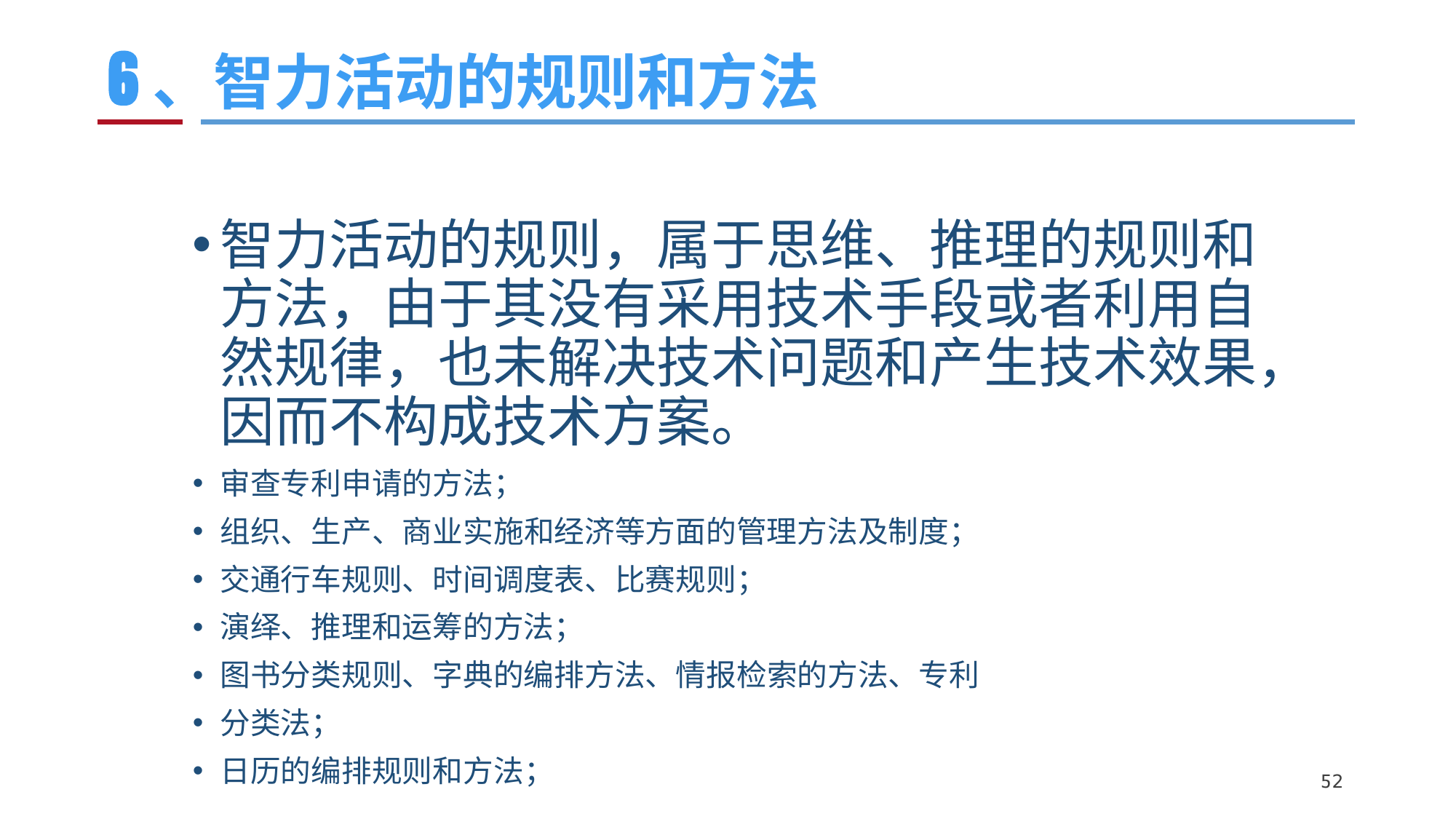

# 6、智力活动的规则和方法
智力活动的规则，属于思维、推理的规则和方法，由于其没有采用技术手段或者利用自然规律，也未解决技术问题和产生技术效果，因而不构成技术方案。
审查专利申请的方法；
组织、生产、商业实施和经济等方面的管理方法及制度；
交通行车规则、时间调度表、比赛规则；
演绎、推理和运筹的方法；
图书分类规则、字典的编排方法、情报检索的方法、专利
分类法；
日历的编排规则和方法；

52